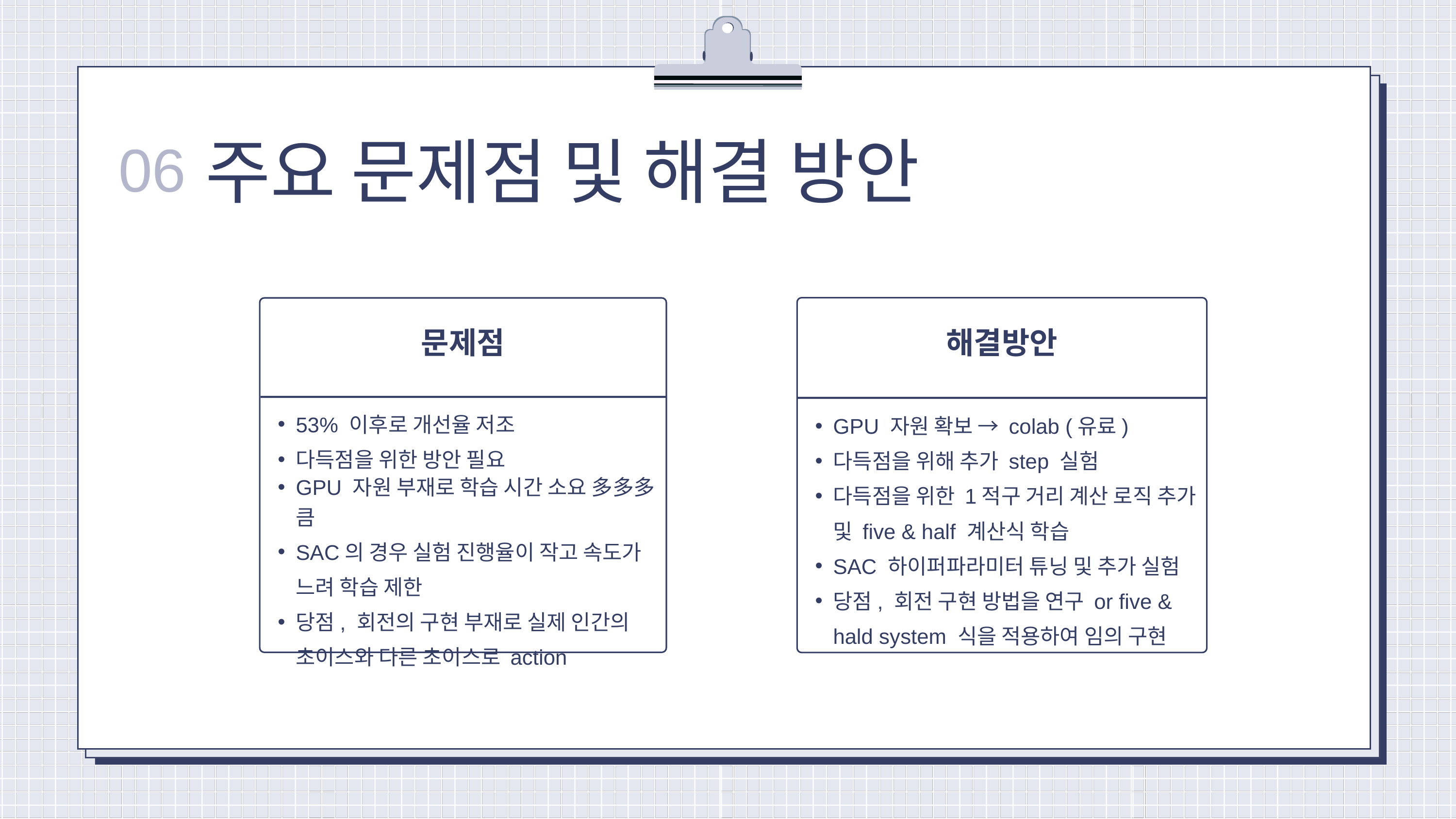

주요 문제점 및 해결 방안
06

문제점
해결방안
GPU 자원 확보 → colab (유료)
다득점을 위해 추가 step 실험
다득점을 위한 1적구 거리 계산 로직 추가 및 five & half 계산식 학습
SAC 하이퍼파라미터 튜닝 및 추가 실험
당점, 회전 구현 방법을 연구 or five & hald system 식을 적용하여 임의 구현
53% 이후로 개선율 저조
다득점을 위한 방안 필요
GPU 자원 부재로 학습 시간 소요 多多多큼
SAC의 경우 실험 진행율이 작고 속도가 느려 학습 제한
당점, 회전의 구현 부재로 실제 인간의 초이스와 다른 초이스로 action